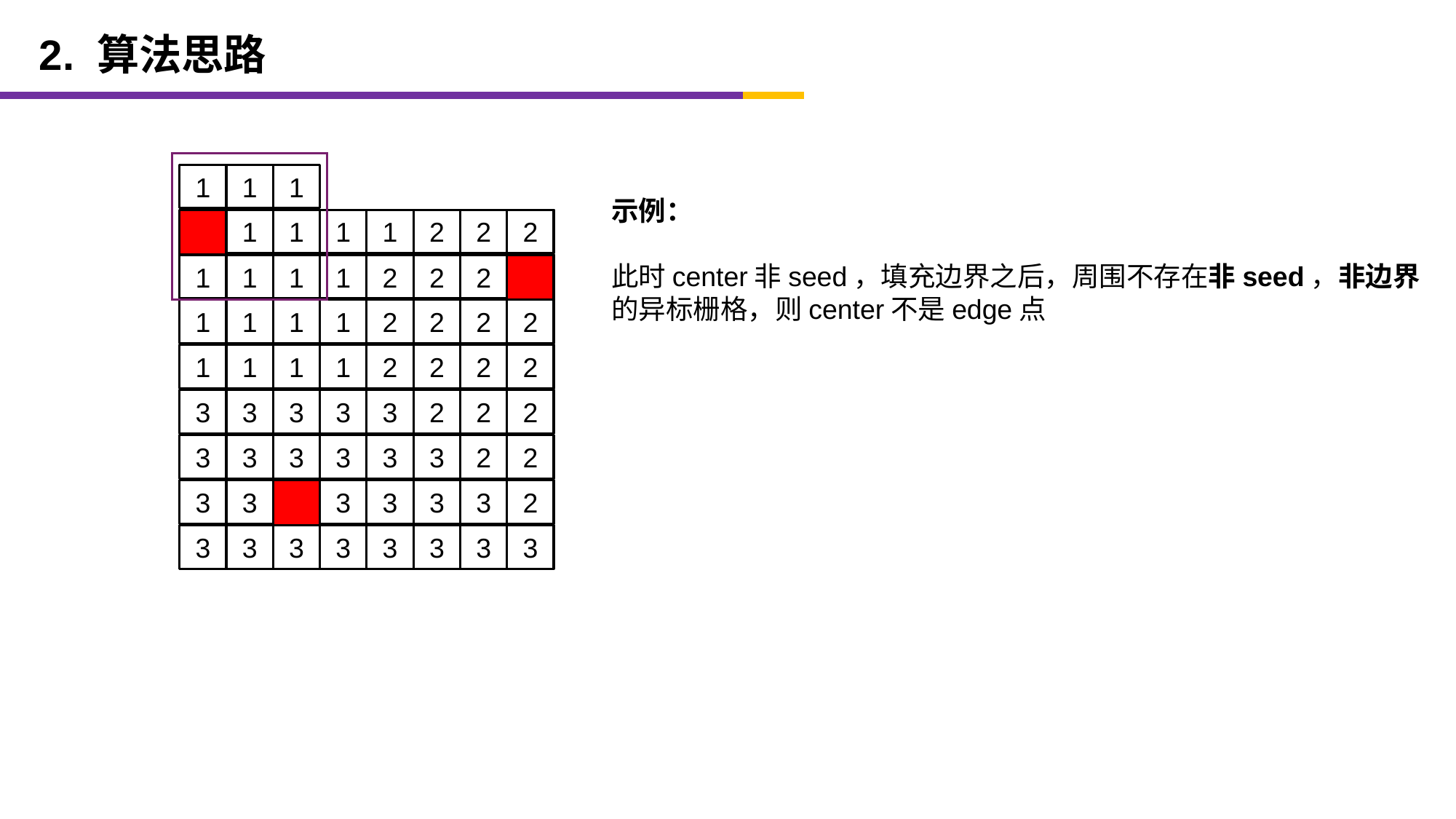

2. 算法思路

1
1
1
示例：

此时center非seed，填充边界之后，周围不存在非seed，非边界的异标栅格，则center不是edge点
2
2
2
1
1
1
1

2
2
1
2
1
1
1
2
2
2
1
2
1
1
1
2
2
2
1
2
1
1
1
2
2
2
3
3
3
3
3
3
2
3
2
3
3
3
3
2
3
3
3
3
3

3
3
3
3
3
3
3
3
3